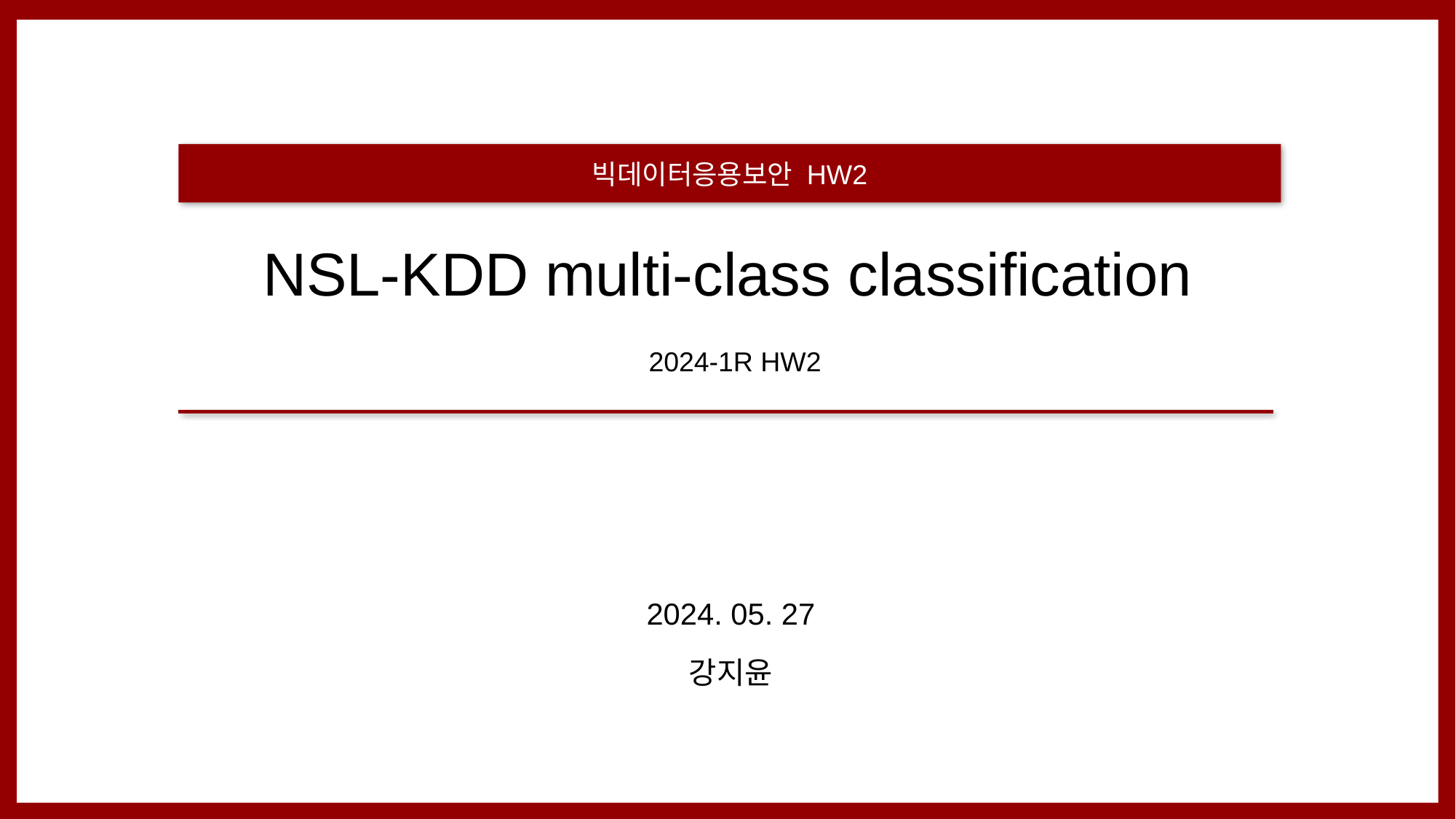

# NSL-KDD multi-class classification
2024. 05. 27
강지윤